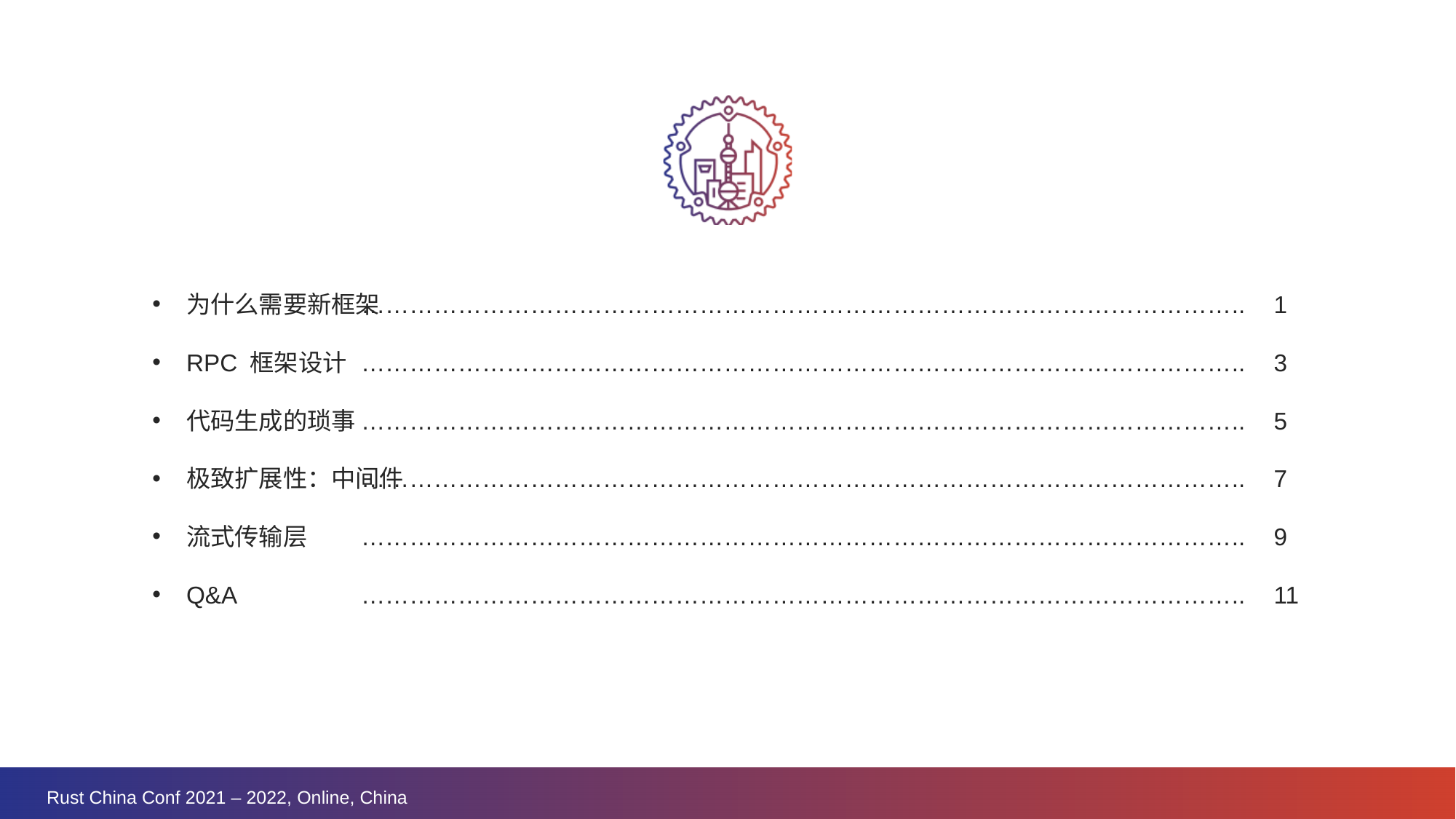

为什么需要新框架
RPC 框架设计
代码生成的琐事
极致扩展性：中间件
流式传输层
Q&A
………………………………………………………………………………………………..
………………………………………………………………………………………………..
………………………………………………………………………………………………..
………………………………………………………………………………………………..
………………………………………………………………………………………………..
………………………………………………………………………………………………..
1
3
5
7
9
11